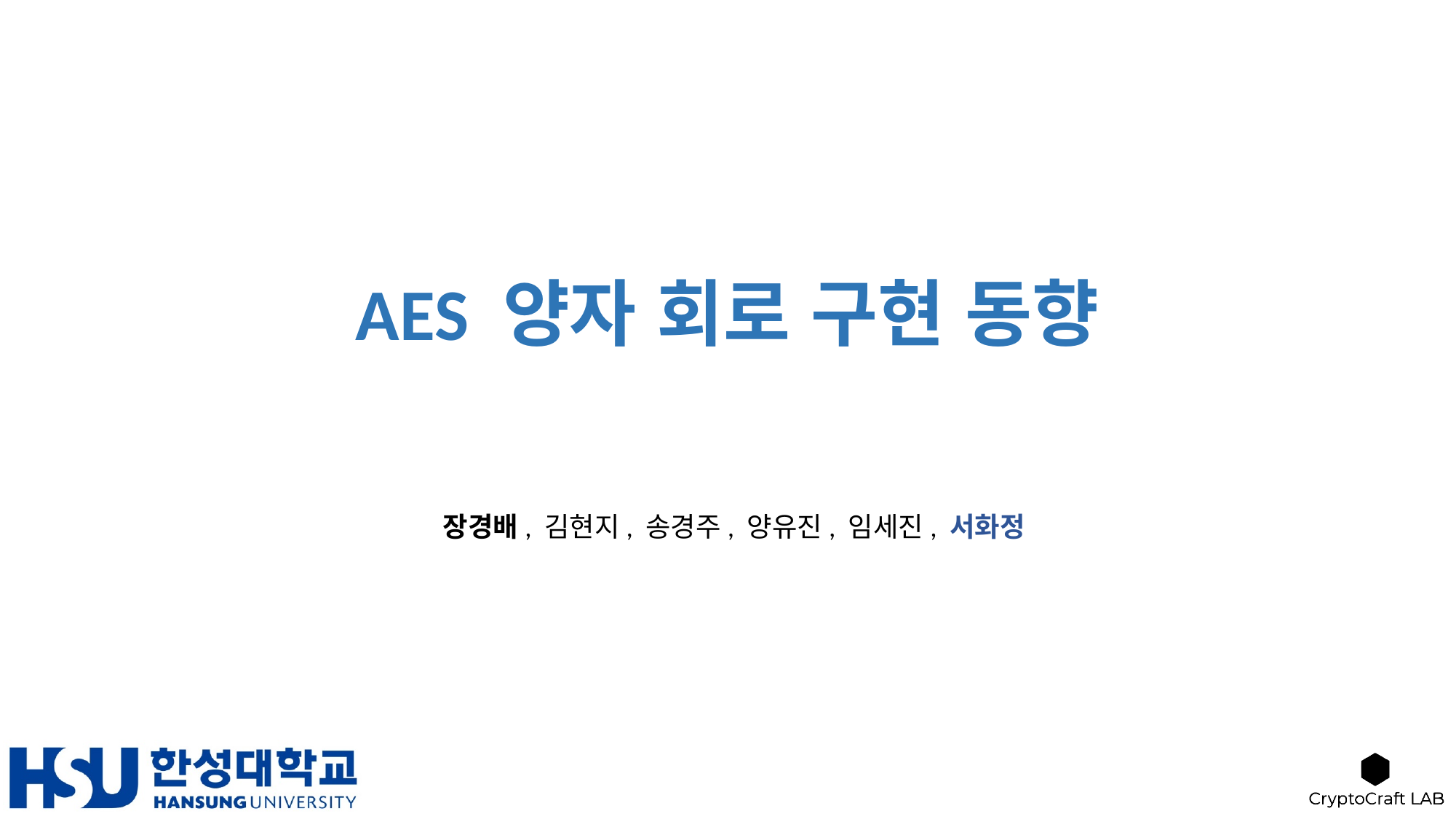

# AES 양자 회로 구현 동향
장경배, 김현지, 송경주, 양유진, 임세진, 서화정